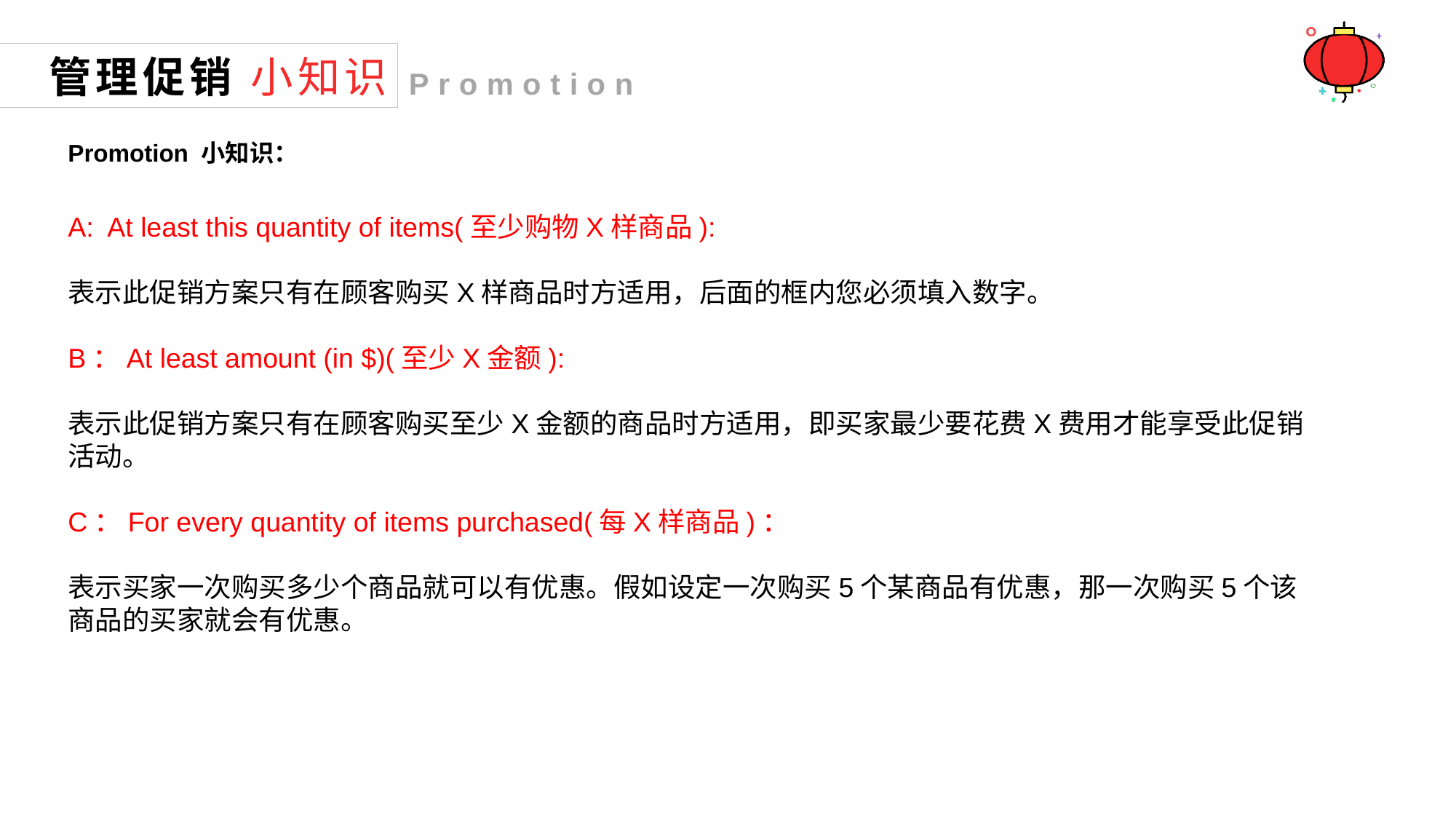

管理促销 小知识
Promotion
Promotion 小知识：
A:  At least this quantity of items(至少购物X样商品):

表示此促销方案只有在顾客购买X样商品时方适用，后面的框内您必须填入数字。

B：At least amount (in $)(至少X金额):

表示此促销方案只有在顾客购买至少X金额的商品时方适用，即买家最少要花费X费用才能享受此促销活动。

C：For every quantity of items purchased(每X样商品)：

表示买家一次购买多少个商品就可以有优惠。假如设定一次购买5个某商品有优惠，那一次购买5个该商品的买家就会有优惠。